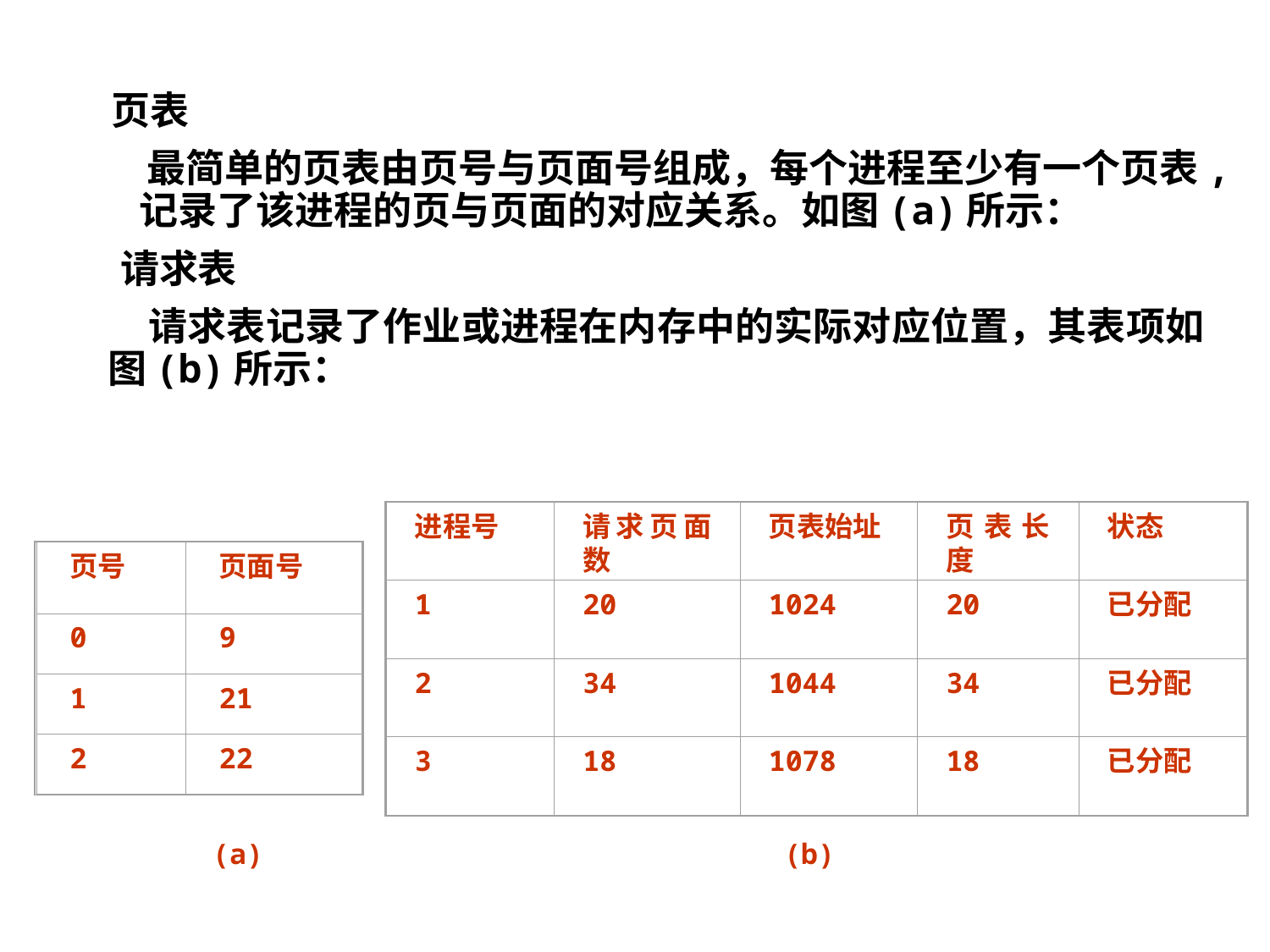

页表
       最简单的页表由页号与页面号组成，每个进程至少有一个页表, 记录了该进程的页与页面的对应关系。如图(a)所示：
    请求表
       请求表记录了作业或进程在内存中的实际对应位置，其表项如图(b)所示：

进程号

请求页面数

页表始址

页表长度

状态

1

20

1024

20

已分配

2

34

1044

34

已分配

3

18

1078

18

已分配

页号

页面号

0

9

1

21

2

22

(a)
(b)